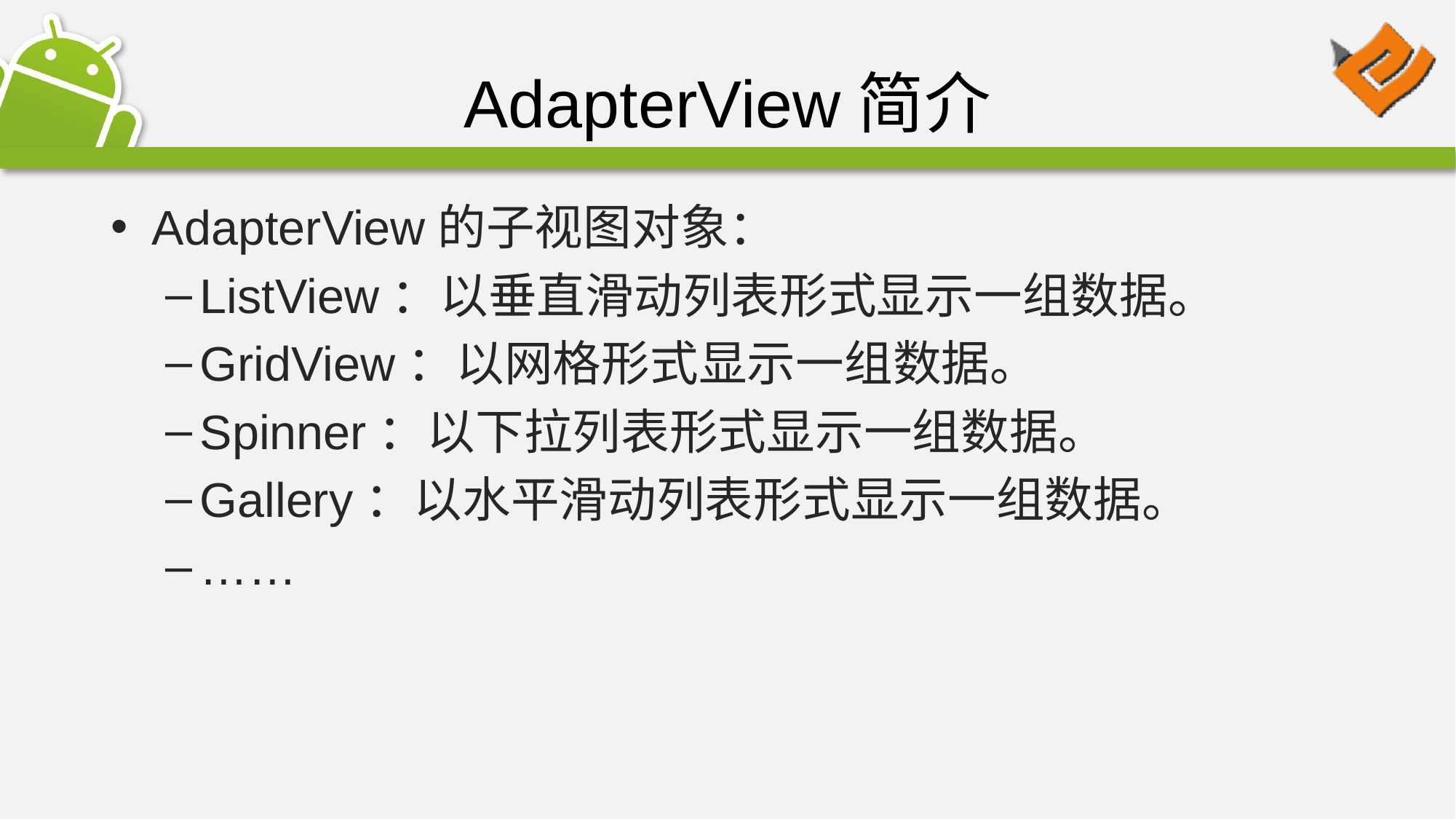

# AdapterView简介
AdapterView的子视图对象：
ListView：以垂直滑动列表形式显示一组数据。
GridView：以网格形式显示一组数据。
Spinner：以下拉列表形式显示一组数据。
Gallery：以水平滑动列表形式显示一组数据。
……